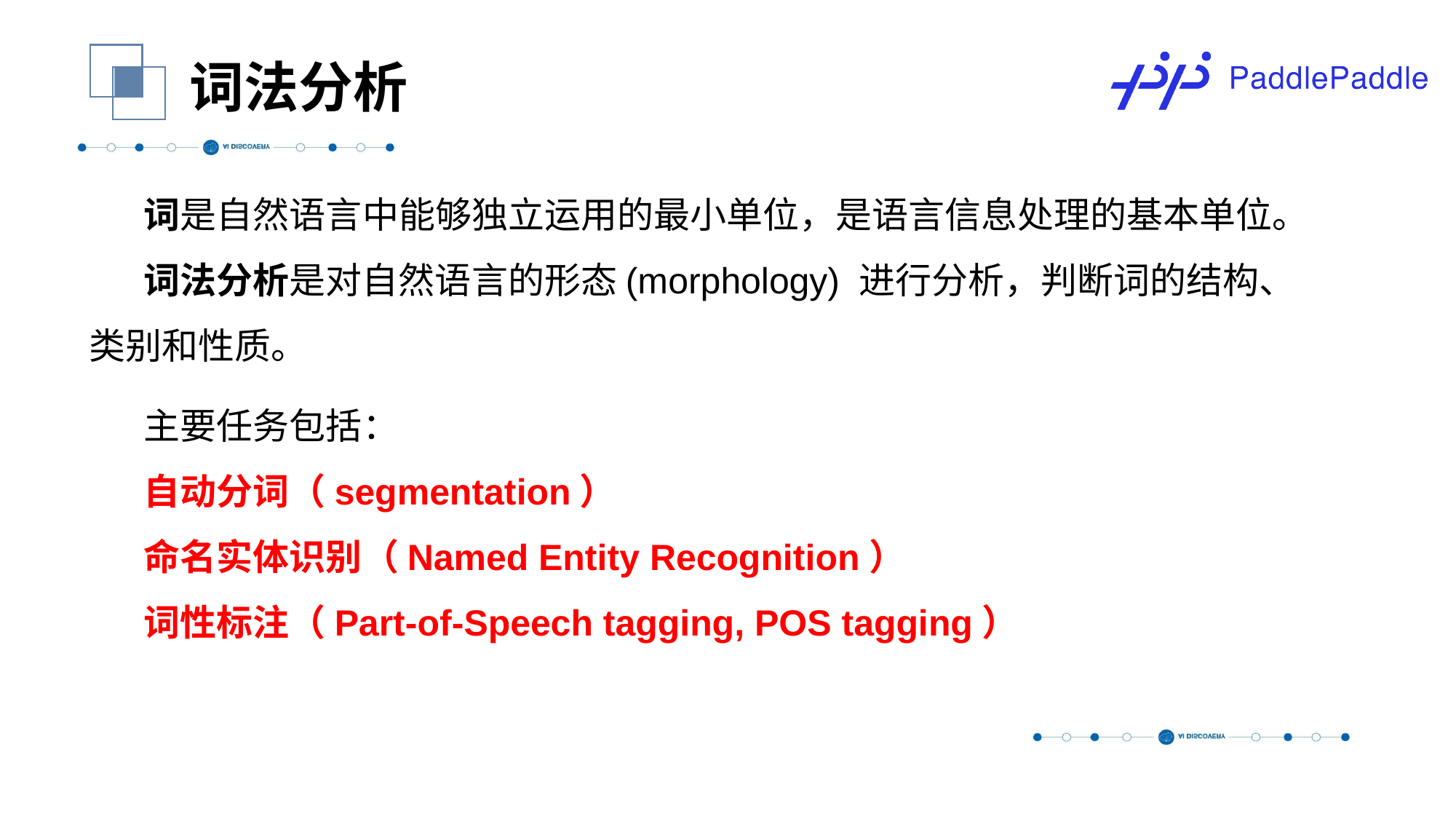

词法分析
词是自然语言中能够独立运用的最小单位，是语言信息处理的基本单位。
词法分析是对自然语言的形态(morphology) 进行分析，判断词的结构、类别和性质。
主要任务包括：
自动分词（segmentation）
命名实体识别（Named Entity Recognition）
词性标注（Part-of-Speech tagging, POS tagging）